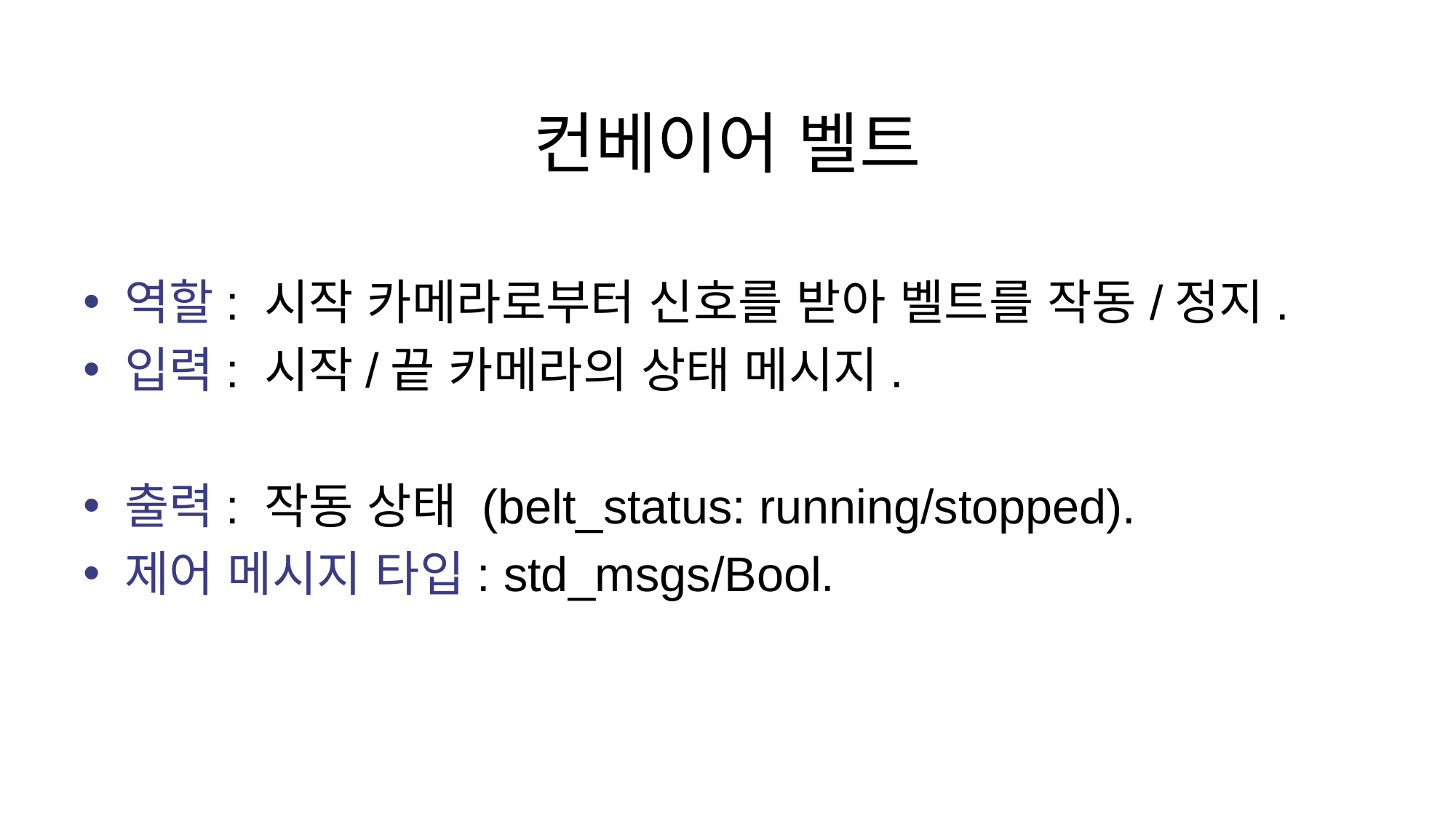

# 컨베이어 벨트
역할: 시작 카메라로부터 신호를 받아 벨트를 작동/정지.
입력: 시작/끝 카메라의 상태 메시지.

출력: 작동 상태 (belt_status: running/stopped).
제어 메시지 타입: std_msgs/Bool.